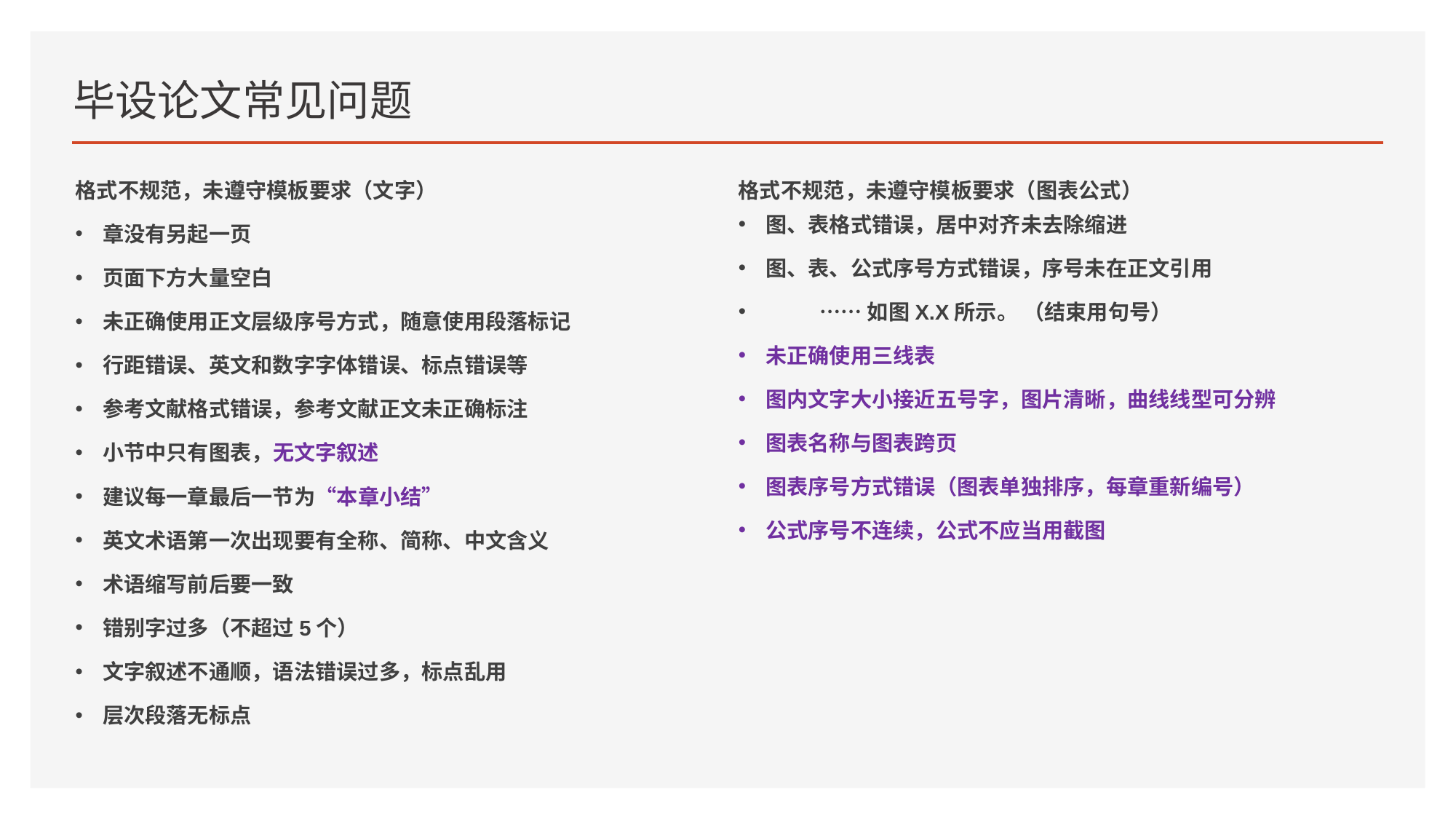

# 毕设论文常见问题
格式不规范，未遵守模板要求（文字）
章没有另起一页
页面下方大量空白
未正确使用正文层级序号方式，随意使用段落标记
行距错误、英文和数字字体错误、标点错误等
参考文献格式错误，参考文献正文未正确标注
小节中只有图表，无文字叙述
建议每一章最后一节为“本章小结”
英文术语第一次出现要有全称、简称、中文含义
术语缩写前后要一致
错别字过多（不超过5个）
文字叙述不通顺，语法错误过多，标点乱用
层次段落无标点

格式不规范，未遵守模板要求（图表公式）
图、表格式错误，居中对齐未去除缩进
图、表、公式序号方式错误，序号未在正文引用
           ……如图X.X所示。 （结束用句号）
未正确使用三线表
图内文字大小接近五号字，图片清晰，曲线线型可分辨
图表名称与图表跨页
图表序号方式错误（图表单独排序，每章重新编号）
公式序号不连续，公式不应当用截图